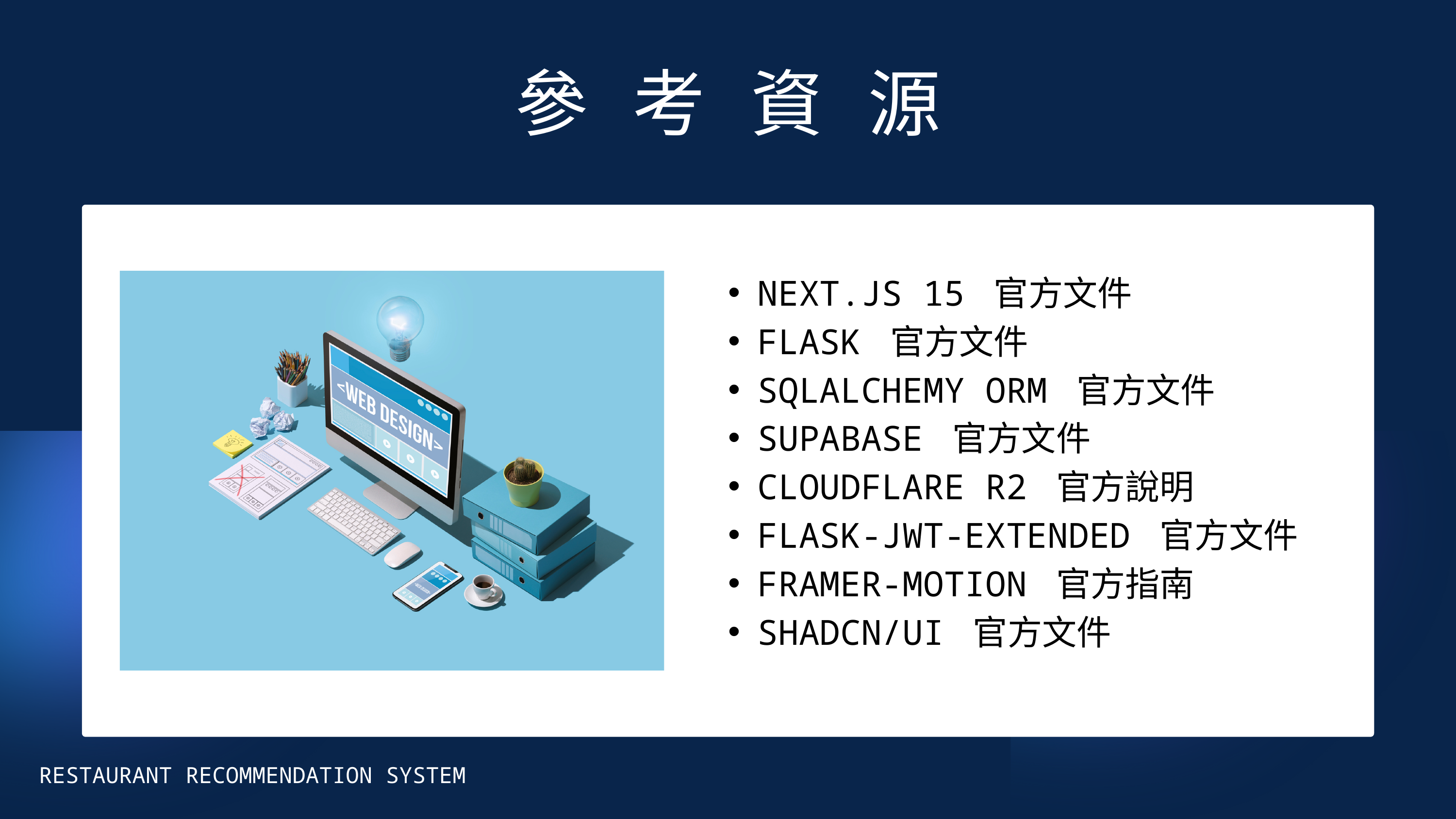

參考資源

NEXT.JS 15 官方文件
FLASK 官方文件
SQLALCHEMY ORM 官方文件
SUPABASE 官方文件
CLOUDFLARE R2 官方說明
FLASK-JWT-EXTENDED 官方文件
FRAMER-MOTION 官方指南
SHADCN/UI 官方文件

RESTAURANT RECOMMENDATION SYSTEM